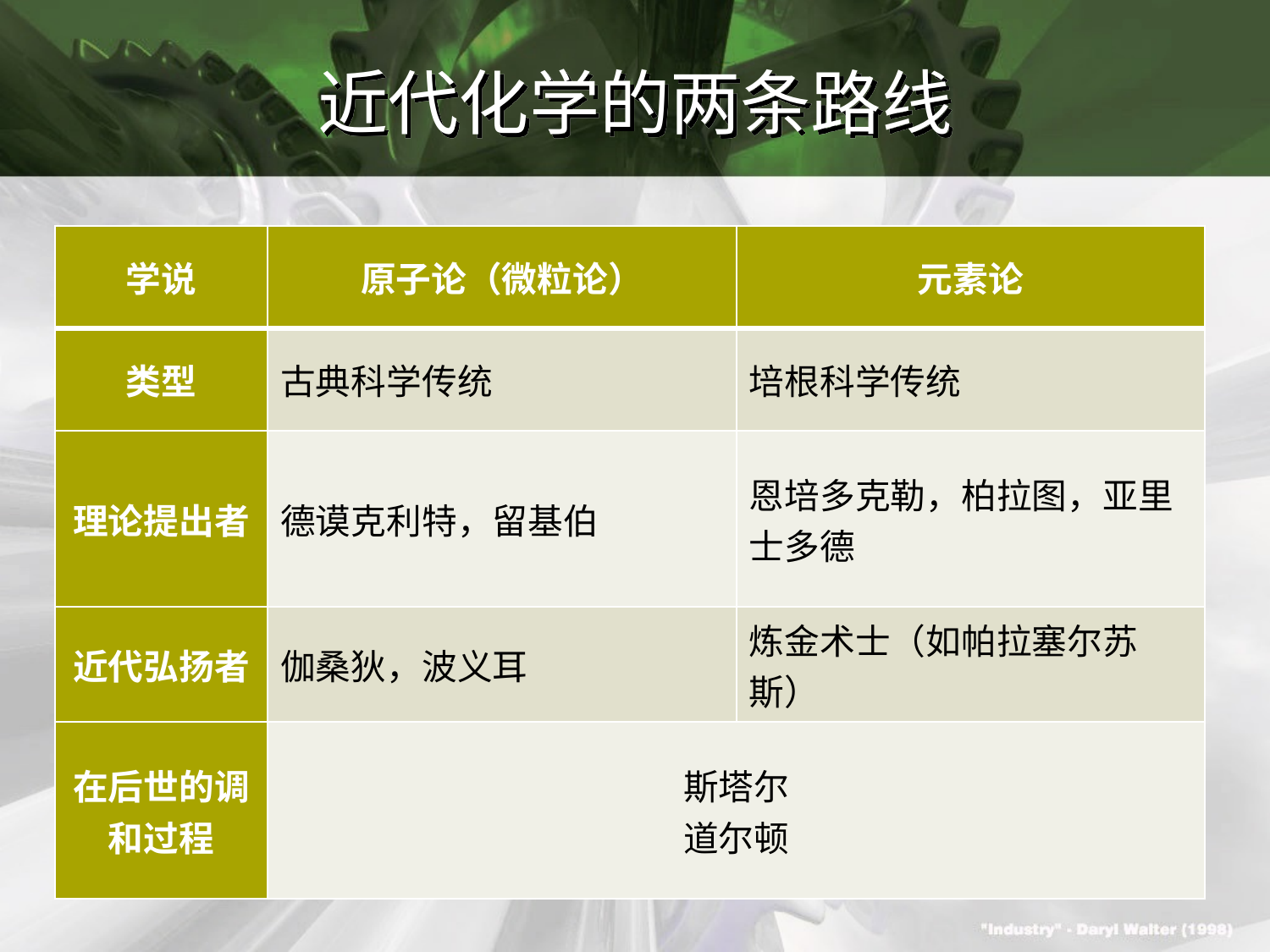

# 近代化学的两条路线
| 学说 | 原子论（微粒论） | 元素论 |
| --- | --- | --- |
| 类型 | 古典科学传统 | 培根科学传统 |
| 理论提出者 | 德谟克利特，留基伯 | 恩培多克勒，柏拉图，亚里士多德 |
| 近代弘扬者 | 伽桑狄，波义耳 | 炼金术士（如帕拉塞尔苏斯） |
| 在后世的调和过程 | 斯塔尔 道尔顿 |  |